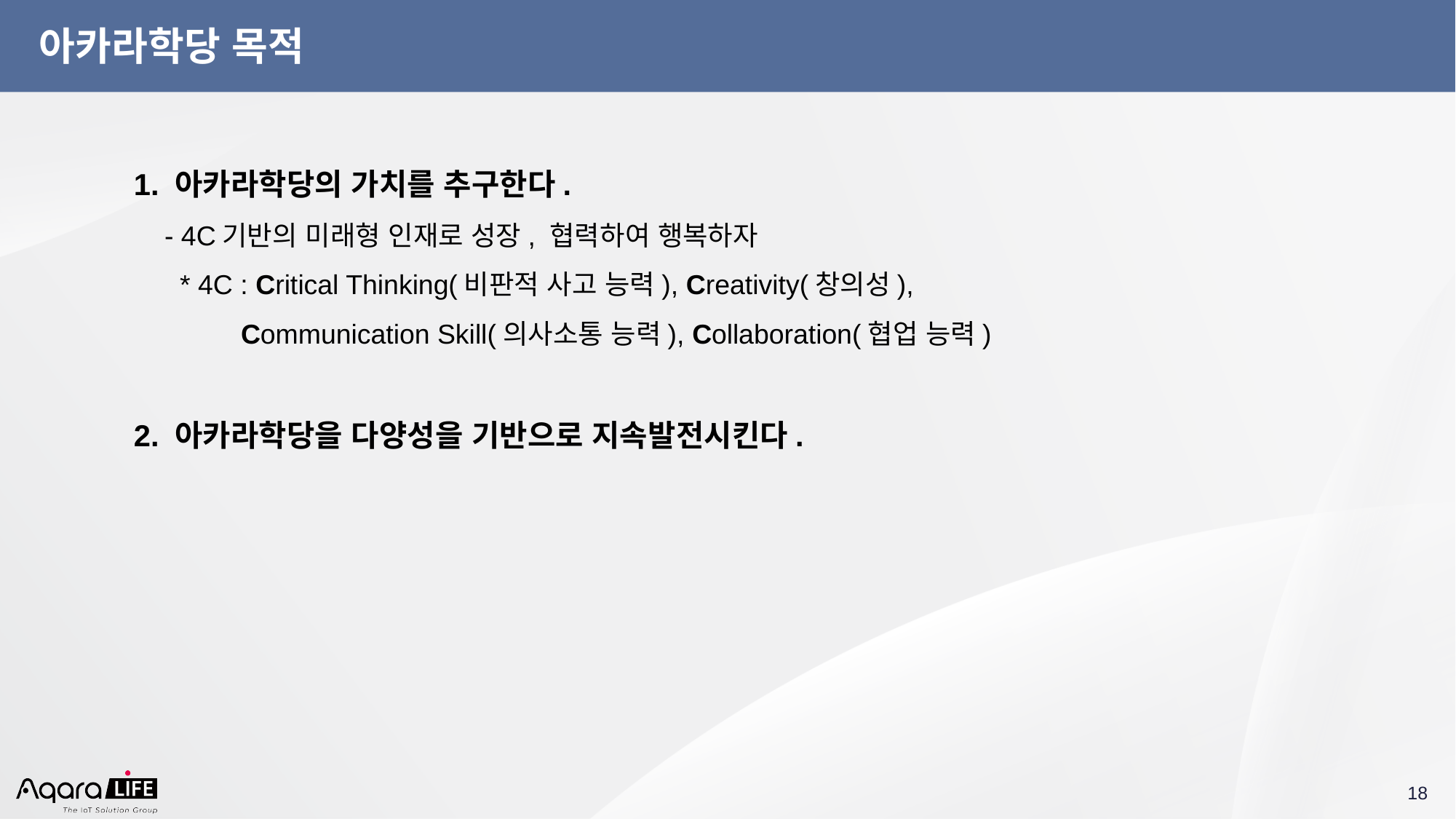

# 아카라학당 목적
 아카라학당의 가치를 추구한다.
    - 4C기반의 미래형 인재로 성장, 협력하여 행복하자
      * 4C : Critical Thinking(비판적 사고 능력), Creativity(창의성),
              Communication Skill(의사소통 능력), Collaboration(협업 능력)

 아카라학당을 다양성을 기반으로 지속발전시킨다.
18